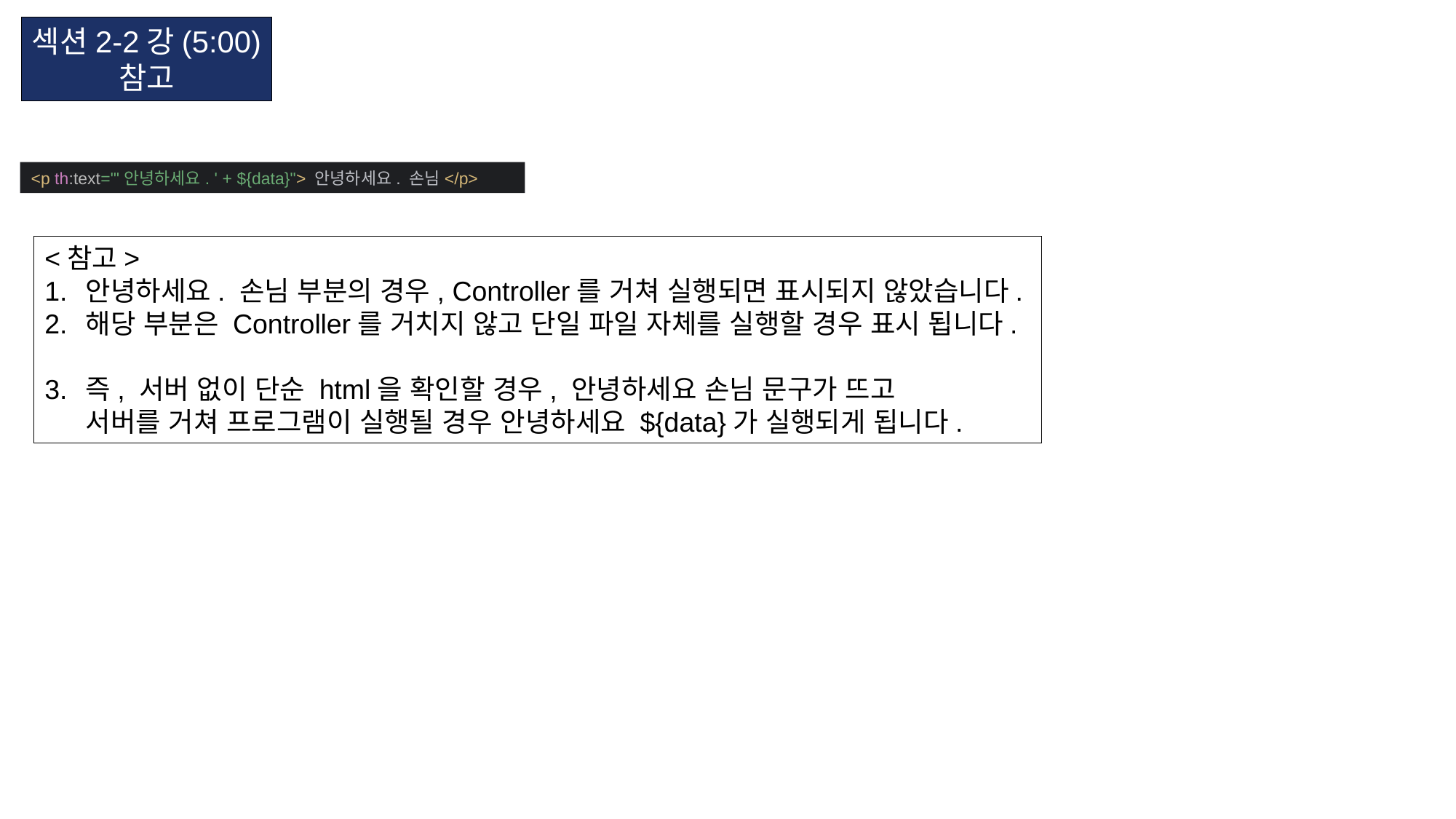

섹션2-2강(5:00)
참고
<p th:text="'안녕하세요. ' + ${data}"> 안녕하세요. 손님</p>
<참고>
안녕하세요. 손님 부분의 경우, Controller를 거쳐 실행되면 표시되지 않았습니다.
해당 부분은 Controller를 거치지 않고 단일 파일 자체를 실행할 경우 표시 됩니다.

즉, 서버 없이 단순 html을 확인할 경우, 안녕하세요 손님 문구가 뜨고
서버를 거쳐 프로그램이 실행될 경우 안녕하세요 ${data}가 실행되게 됩니다.